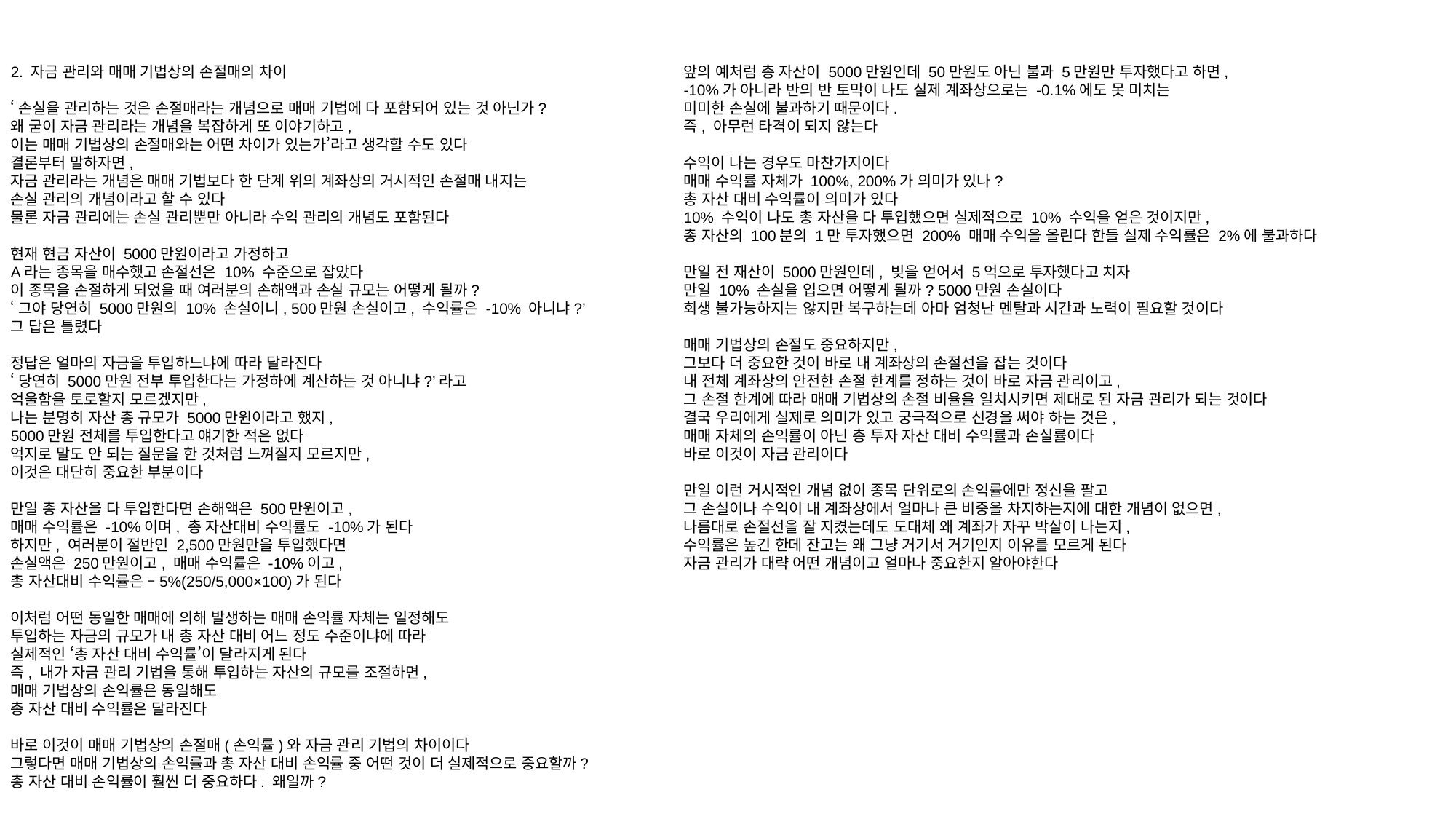

2. 자금 관리와 매매 기법상의 손절매의 차이

‘손실을 관리하는 것은 손절매라는 개념으로 매매 기법에 다 포함되어 있는 것 아닌가?
왜 굳이 자금 관리라는 개념을 복잡하게 또 이야기하고,
이는 매매 기법상의 손절매와는 어떤 차이가 있는가’라고 생각할 수도 있다
결론부터 말하자면,
자금 관리라는 개념은 매매 기법보다 한 단계 위의 계좌상의 거시적인 손절매 내지는
손실 관리의 개념이라고 할 수 있다
물론 자금 관리에는 손실 관리뿐만 아니라 수익 관리의 개념도 포함된다

현재 현금 자산이 5000만원이라고 가정하고
A라는 종목을 매수했고 손절선은 10% 수준으로 잡았다
이 종목을 손절하게 되었을 때 여러분의 손해액과 손실 규모는 어떻게 될까?
‘그야 당연히 5000만원의 10% 손실이니, 500만원 손실이고, 수익률은 -10% 아니냐?’
그 답은 틀렸다

정답은 얼마의 자금을 투입하느냐에 따라 달라진다
‘당연히 5000만원 전부 투입한다는 가정하에 계산하는 것 아니냐?’라고
억울함을 토로할지 모르겠지만,
나는 분명히 자산 총 규모가 5000만원이라고 했지,
5000만원 전체를 투입한다고 얘기한 적은 없다
억지로 말도 안 되는 질문을 한 것처럼 느껴질지 모르지만,
이것은 대단히 중요한 부분이다

만일 총 자산을 다 투입한다면 손해액은 500만원이고,
매매 수익률은 -10%이며, 총 자산대비 수익률도 -10%가 된다
하지만, 여러분이 절반인 2,500만원만을 투입했다면
손실액은 250만원이고, 매매 수익률은 -10%이고,
총 자산대비 수익률은 –5%(250/5,000×100)가 된다

이처럼 어떤 동일한 매매에 의해 발생하는 매매 손익률 자체는 일정해도
투입하는 자금의 규모가 내 총 자산 대비 어느 정도 수준이냐에 따라
실제적인 ‘총 자산 대비 수익률’이 달라지게 된다
즉, 내가 자금 관리 기법을 통해 투입하는 자산의 규모를 조절하면,
매매 기법상의 손익률은 동일해도
총 자산 대비 수익률은 달라진다

바로 이것이 매매 기법상의 손절매(손익률)와 자금 관리 기법의 차이이다
그렇다면 매매 기법상의 손익률과 총 자산 대비 손익률 중 어떤 것이 더 실제적으로 중요할까?
총 자산 대비 손익률이 훨씬 더 중요하다. 왜일까?

앞의 예처럼 총 자산이 5000만원인데 50만원도 아닌 불과 5만원만 투자했다고 하면,
-10%가 아니라 반의 반 토막이 나도 실제 계좌상으로는 -0.1%에도 못 미치는
미미한 손실에 불과하기 때문이다.
즉, 아무런 타격이 되지 않는다

수익이 나는 경우도 마찬가지이다
매매 수익률 자체가 100%, 200%가 의미가 있나?
총 자산 대비 수익률이 의미가 있다
10% 수익이 나도 총 자산을 다 투입했으면 실제적으로 10% 수익을 얻은 것이지만,
총 자산의 100분의 1만 투자했으면 200% 매매 수익을 올린다 한들 실제 수익률은 2%에 불과하다

만일 전 재산이 5000만원인데, 빚을 얻어서 5억으로 투자했다고 치자
만일 10% 손실을 입으면 어떻게 될까? 5000만원 손실이다
회생 불가능하지는 않지만 복구하는데 아마 엄청난 멘탈과 시간과 노력이 필요할 것이다

매매 기법상의 손절도 중요하지만,
그보다 더 중요한 것이 바로 내 계좌상의 손절선을 잡는 것이다
내 전체 계좌상의 안전한 손절 한계를 정하는 것이 바로 자금 관리이고,
그 손절 한계에 따라 매매 기법상의 손절 비율을 일치시키면 제대로 된 자금 관리가 되는 것이다
결국 우리에게 실제로 의미가 있고 궁극적으로 신경을 써야 하는 것은,
매매 자체의 손익률이 아닌 총 투자 자산 대비 수익률과 손실률이다
바로 이것이 자금 관리이다

만일 이런 거시적인 개념 없이 종목 단위로의 손익률에만 정신을 팔고
그 손실이나 수익이 내 계좌상에서 얼마나 큰 비중을 차지하는지에 대한 개념이 없으면,
나름대로 손절선을 잘 지켰는데도 도대체 왜 계좌가 자꾸 박살이 나는지,
수익률은 높긴 한데 잔고는 왜 그냥 거기서 거기인지 이유를 모르게 된다
자금 관리가 대략 어떤 개념이고 얼마나 중요한지 알아야한다